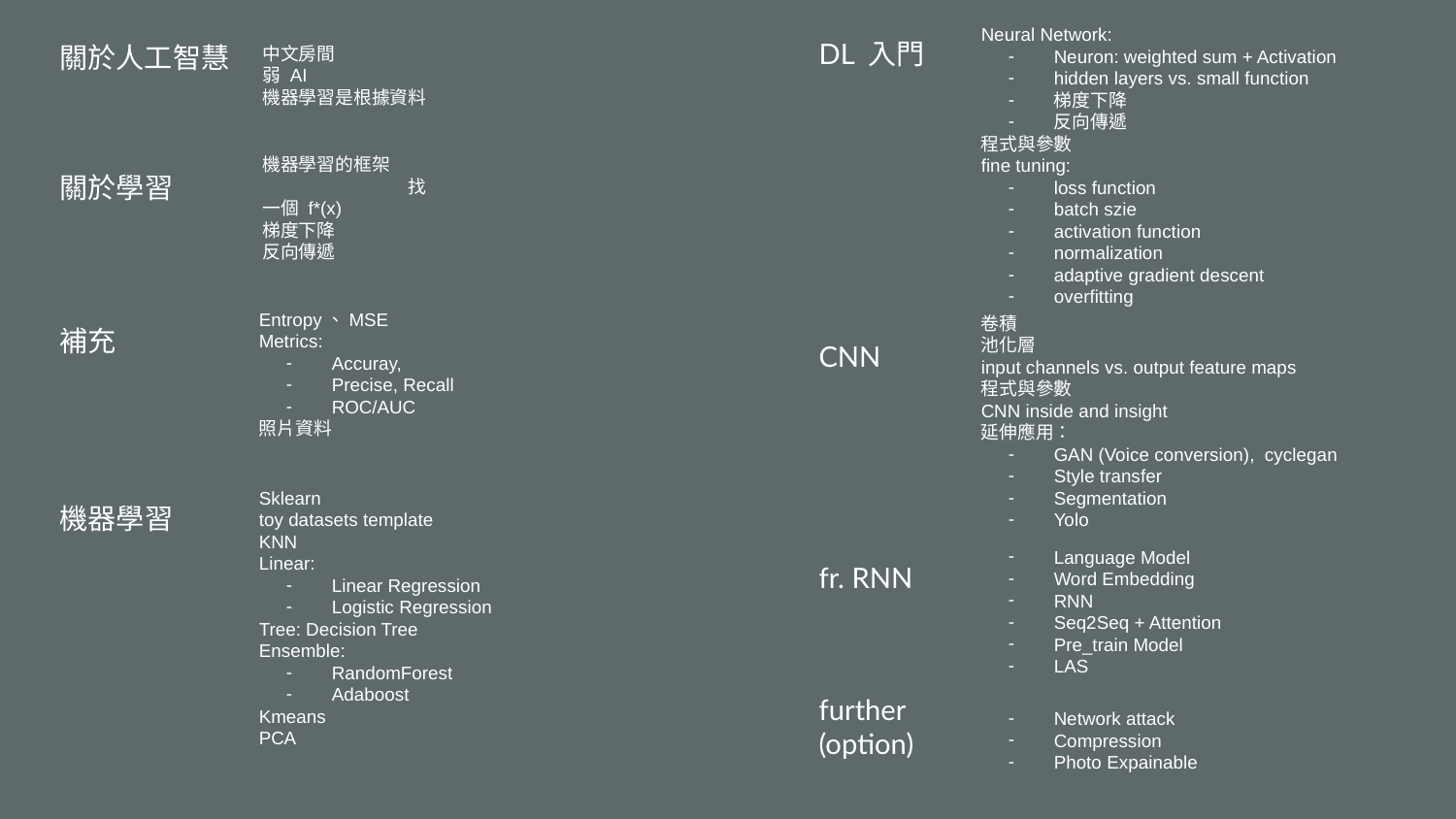

DL 入門
Neural Network:
Neuron: weighted sum + Activation
hidden layers vs. small function
梯度下降
反向傳遞
程式與參數
fine tuning:
loss function
batch szie
activation function
normalization
adaptive gradient descent
overfitting
關於人工智慧
中文房間
弱 AI
機器學習是根據資料
關於學習
機器學習的框架
	找一個 f*(x)
梯度下降
反向傳遞
Entropy、MSE
Metrics:
Accuray,
Precise, Recall
ROC/AUC
照片資料
補充
卷積
池化層
input channels vs. output feature maps
程式與參數
CNN inside and insight
延伸應用：
GAN (Voice conversion),  cyclegan
Style transfer
Segmentation
Yolo
CNN
Sklearn
toy datasets template
KNN
Linear:
Linear Regression
Logistic Regression
Tree: Decision Tree
Ensemble:
RandomForest
Adaboost
Kmeans
PCA
機器學習
Language Model
Word Embedding
RNN
Seq2Seq + Attention
Pre_train Model
LAS
fr. RNN
further
(option)
Network attack
Compression
Photo Expainable
2